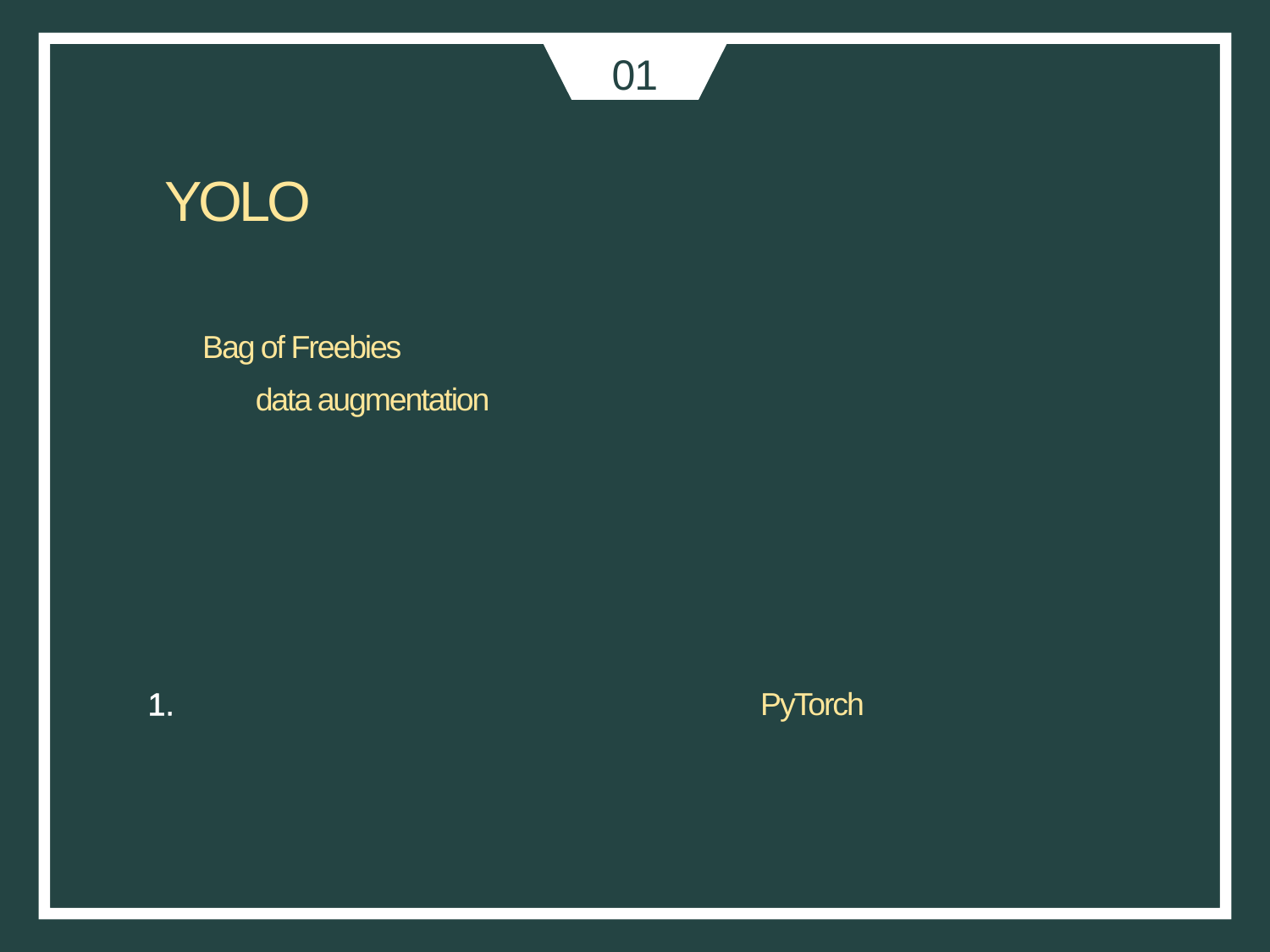

01
YOLO (You Only Look Once) 버전 별 특징
3. YOLOV4
1-1. Bag of Freebies 기법 도입
1-1-1. data augmentation : image의 일부 영역에 box를 생성하고 해당 영역을
0 ~ 255의 랜덤한 값으로 채우는 Random erase, 0으로 채우는 Cutout,
두 image와 label을 alpha blendin하는 Mixup, CutOut과 MixUp을 응용한
CutMix, Style-transfer GAN 등의 기법을 사용했다.
4. YOLOV5
기존 YOLOV4에서 Darknet기반 프레임을 PyTorch 기반 프레임으로 변경
이로 인해 사용자 편의성이 증가.